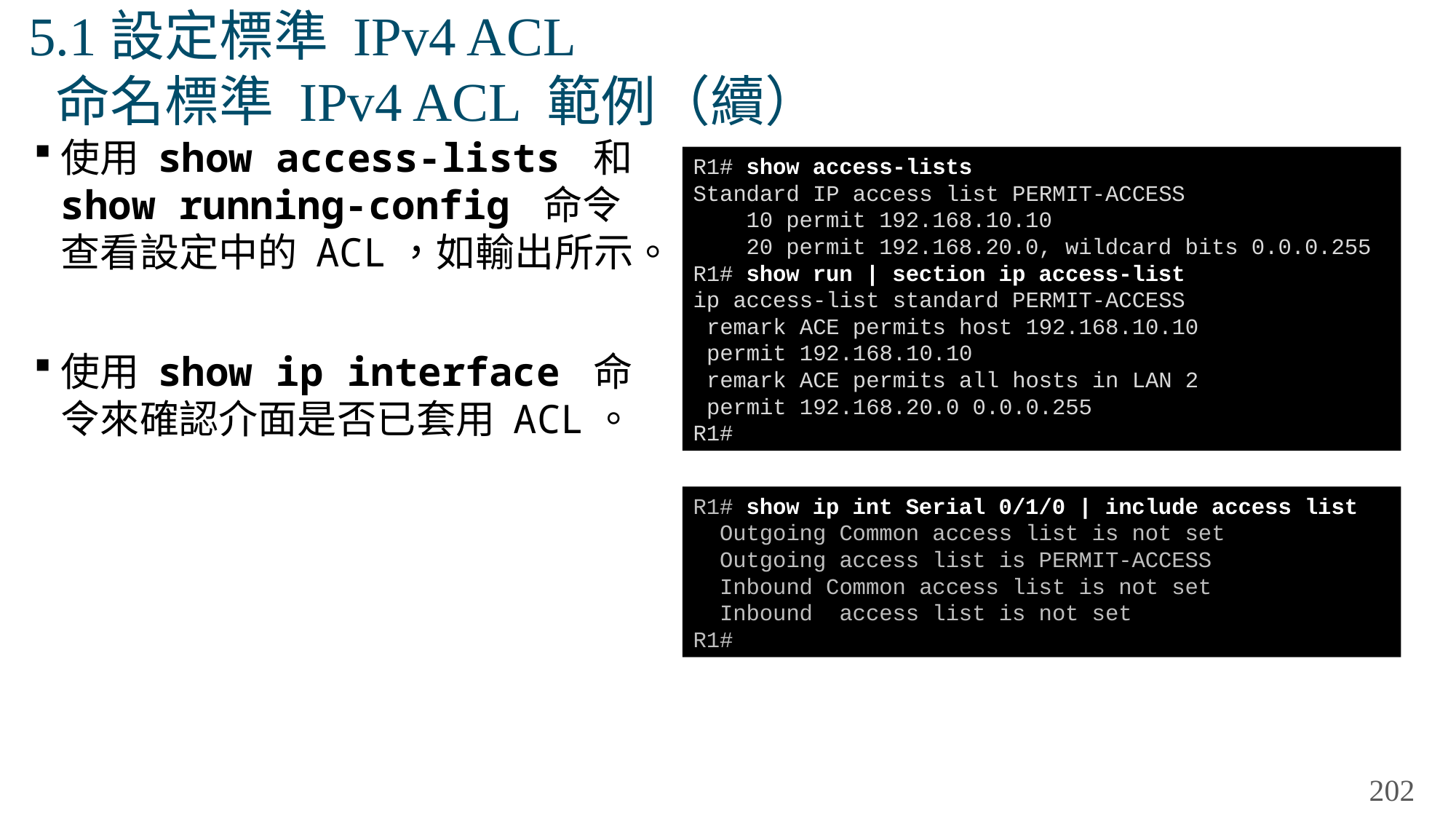

# 5.1設定標準 IPv4 ACL 命名標準 IPv4 ACL 範例（續）
使用 show access-lists 和 show running-config 命令查看設定中的 ACL，如輸出所示。
使用 show ip interface 命令來確認介面是否已套用 ACL。
R1# show access-lists
Standard IP access list PERMIT-ACCESS
    10 permit 192.168.10.10
    20 permit 192.168.20.0, wildcard bits 0.0.0.255
R1# show run | section ip access-list
ip access-list standard PERMIT-ACCESS
 remark ACE permits host 192.168.10.10
 permit 192.168.10.10
 remark ACE permits all hosts in LAN 2
 permit 192.168.20.0 0.0.0.255
R1#
R1# show ip int Serial 0/1/0 | include access list
  Outgoing Common access list is not set
  Outgoing access list is PERMIT-ACCESS
  Inbound Common access list is not set
  Inbound  access list is not set
R1#
202